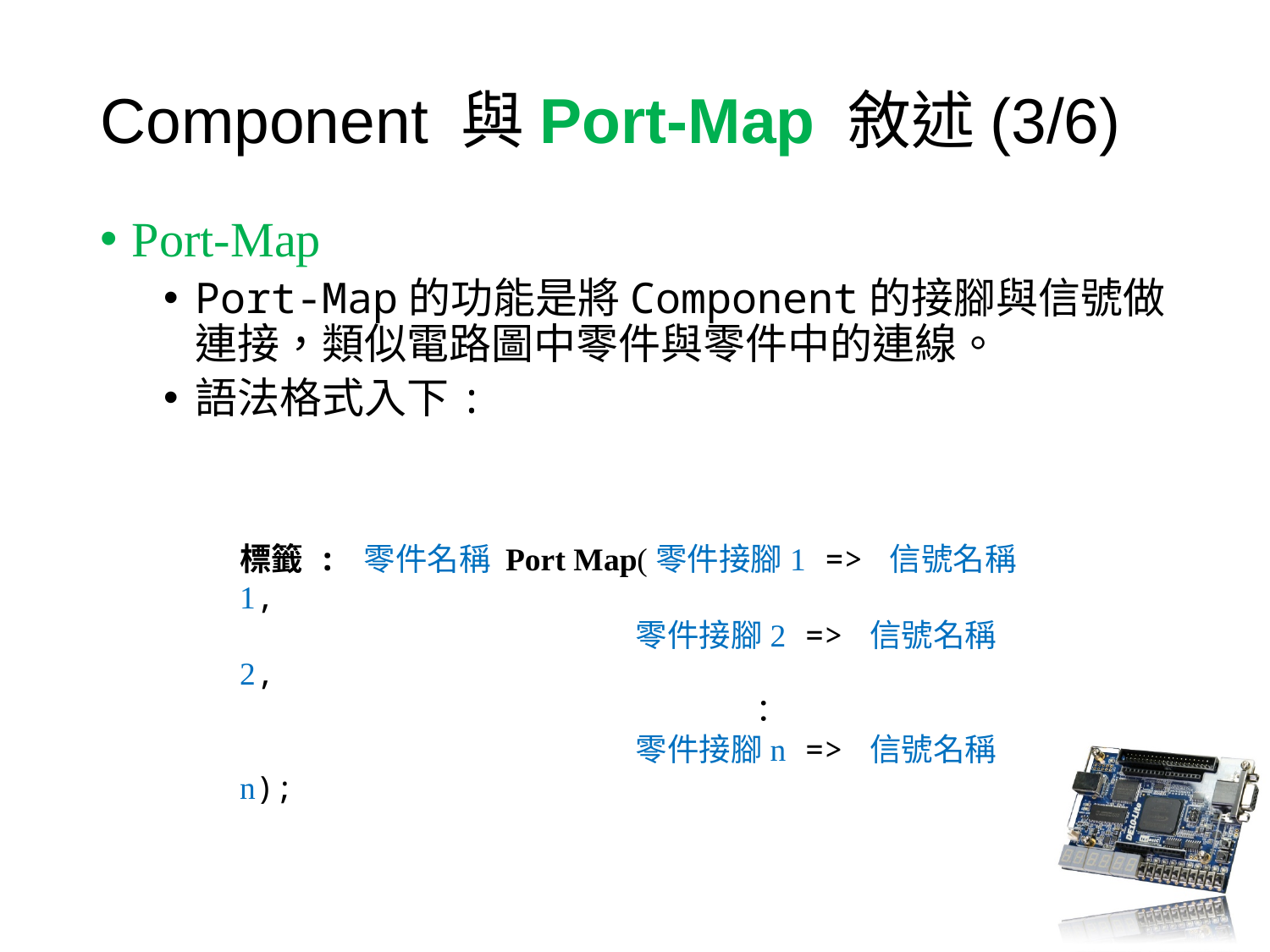

# Component 與Port-Map 敘述(3/6)
Port-Map
Port-Map的功能是將Component的接腳與信號做連接，類似電路圖中零件與零件中的連線。
語法格式入下:
標籤 : 零件名稱 Port Map(零件接腳1 => 信號名稱1,
			 零件接腳2 => 信號名稱2,
				：
			 零件接腳n => 信號名稱n);